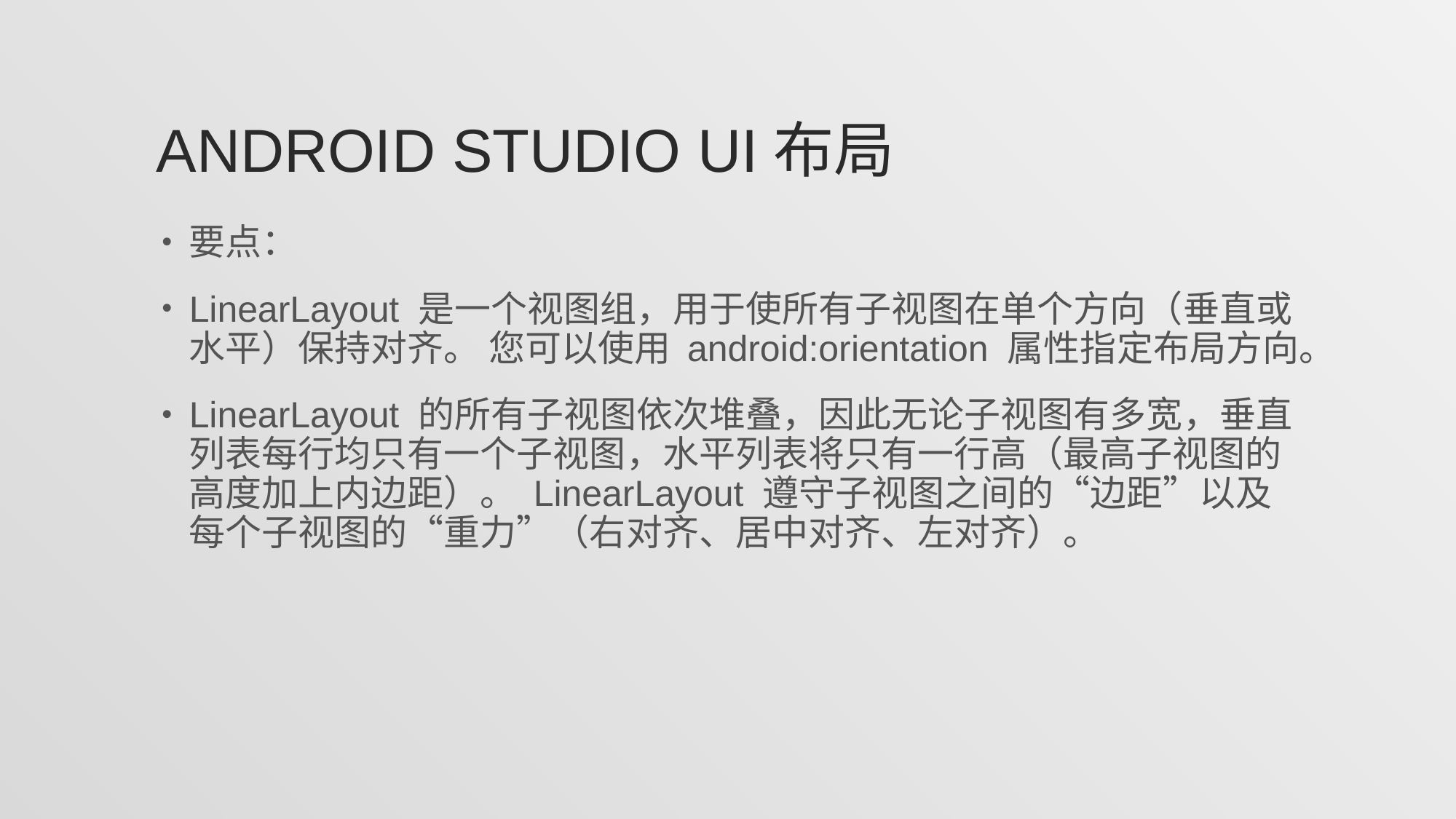

# Android studio UI布局
要点：
LinearLayout 是一个视图组，用于使所有子视图在单个方向（垂直或水平）保持对齐。 您可以使用 android:orientation 属性指定布局方向。
LinearLayout 的所有子视图依次堆叠，因此无论子视图有多宽，垂直列表每行均只有一个子视图，水平列表将只有一行高（最高子视图的高度加上内边距）。 LinearLayout 遵守子视图之间的“边距”以及每个子视图的“重力”（右对齐、居中对齐、左对齐）。